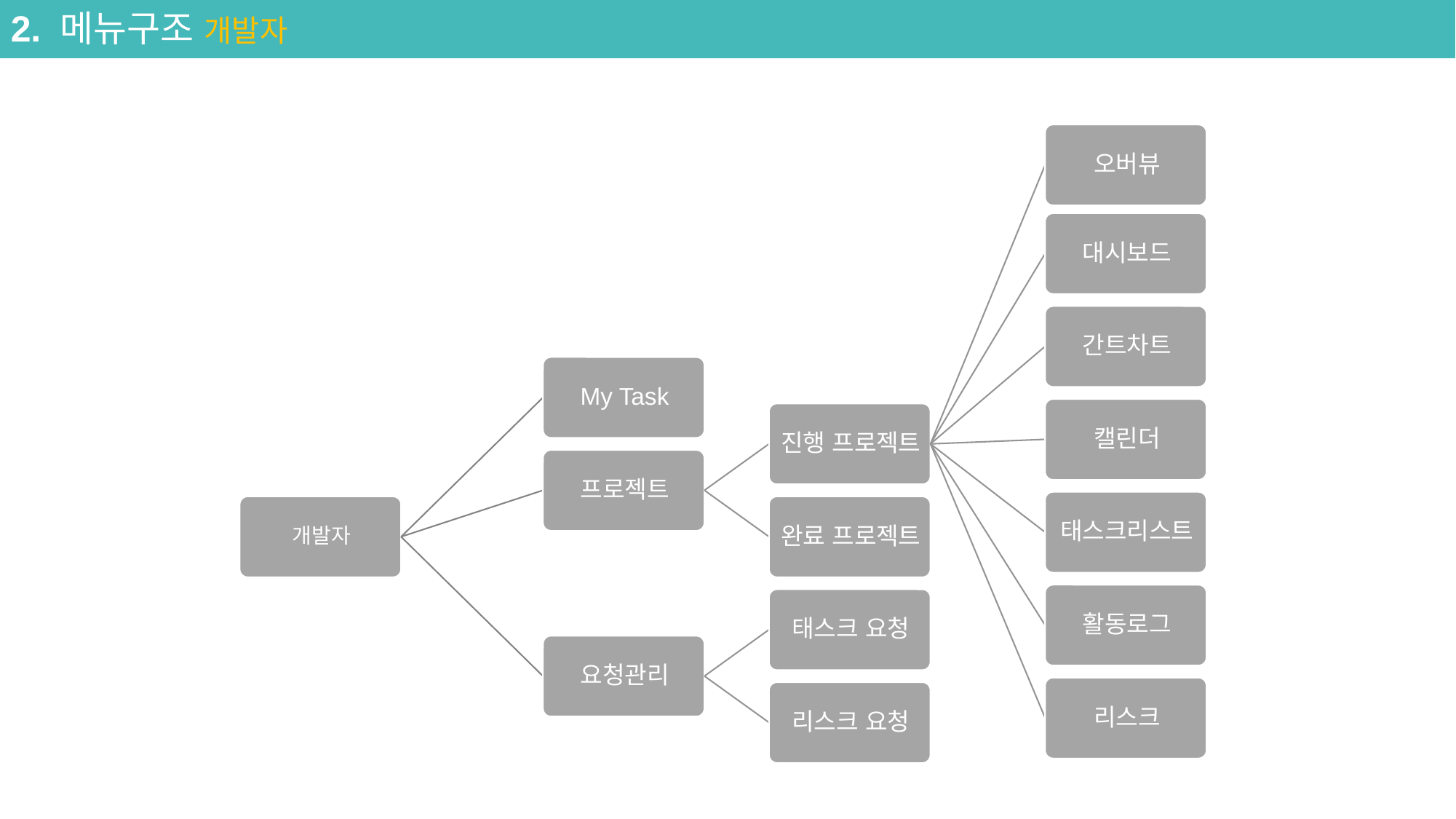

2. 메뉴구조 개발자

개발자

My Task

프로젝트

진행 프로젝트

오버뷰

대시보드

간트차트

캘린더

태스크리스트

활동로그

리스크

완료 프로젝트

요청관리

태스크 요청

리스크 요청